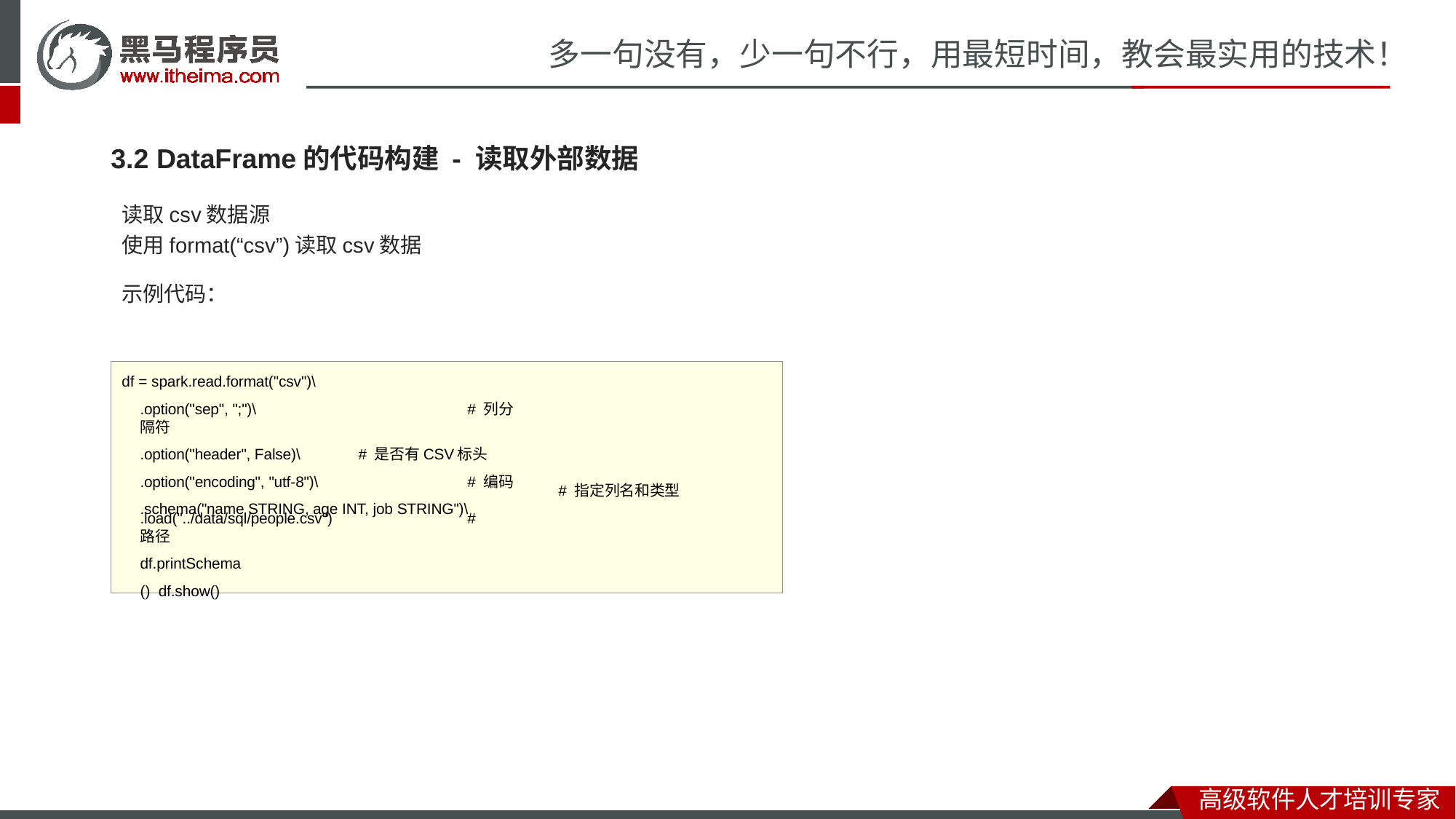

# 多一句没有，少一句不行，用最短时间，教会最实用的技术！

3.2 DataFrame的代码构建 - 读取外部数据
读取csv数据源
使用format(“csv”)读取csv数据

示例代码：

df = spark.read.format("csv")\
.option("sep", ";")\	# 列分隔符
.option("header", False)\	# 是否有CSV标头
.option("encoding", "utf-8")\	# 编码
.schema("name STRING, age INT, job STRING")\
# 指定列名和类型
.load("../data/sql/people.csv")	# 路径
df.printSchema()  df.show()
高级软件人才培训专家